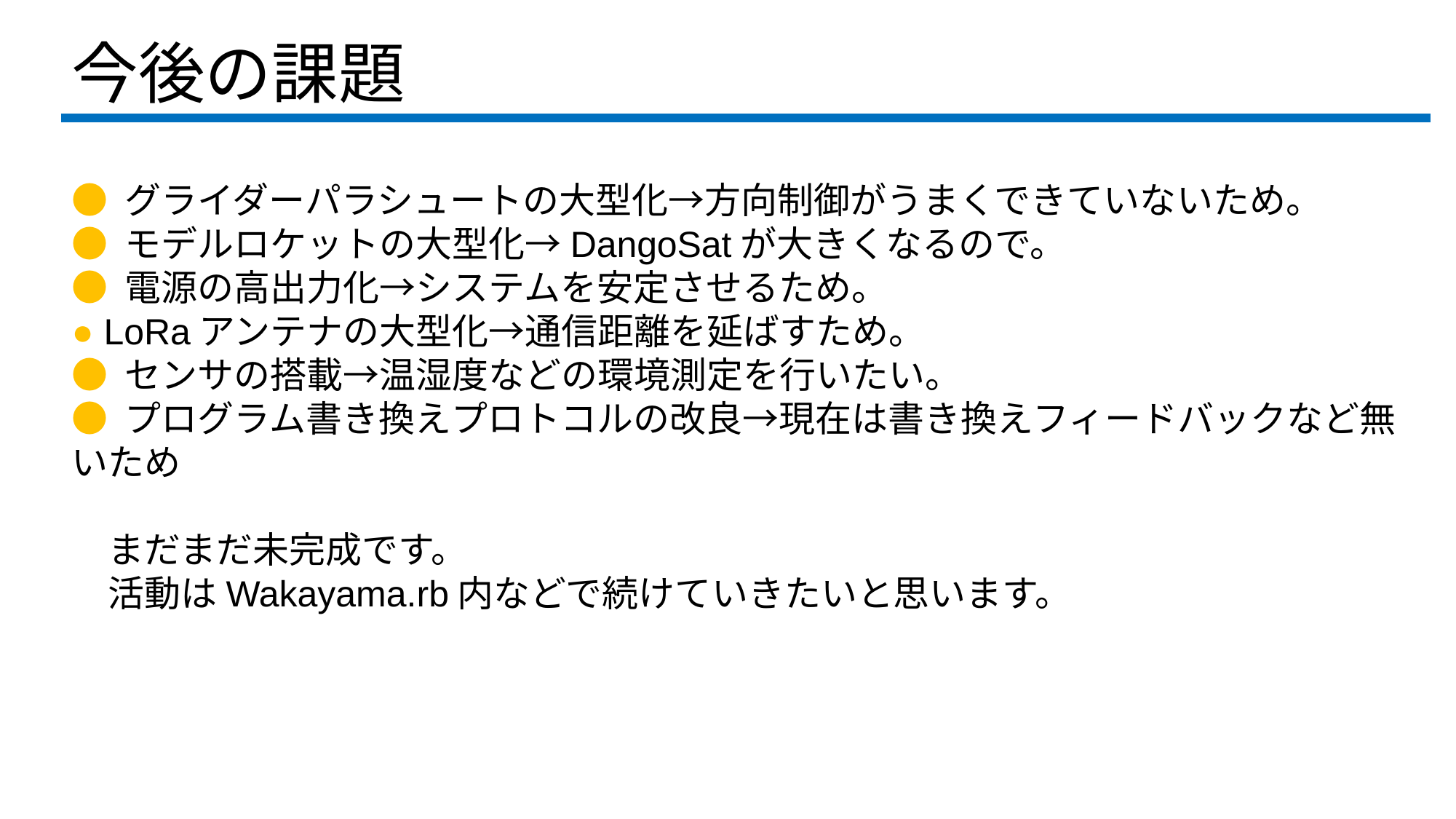

# 今後の課題
● グライダーパラシュートの大型化→方向制御がうまくできていないため。
● モデルロケットの大型化→DangoSatが大きくなるので。
● 電源の高出力化→システムを安定させるため。
● LoRaアンテナの大型化→通信距離を延ばすため。
● センサの搭載→温湿度などの環境測定を行いたい。
● プログラム書き換えプロトコルの改良→現在は書き換えフィードバックなど無いため

　まだまだ未完成です。
　活動はWakayama.rb内などで続けていきたいと思います。